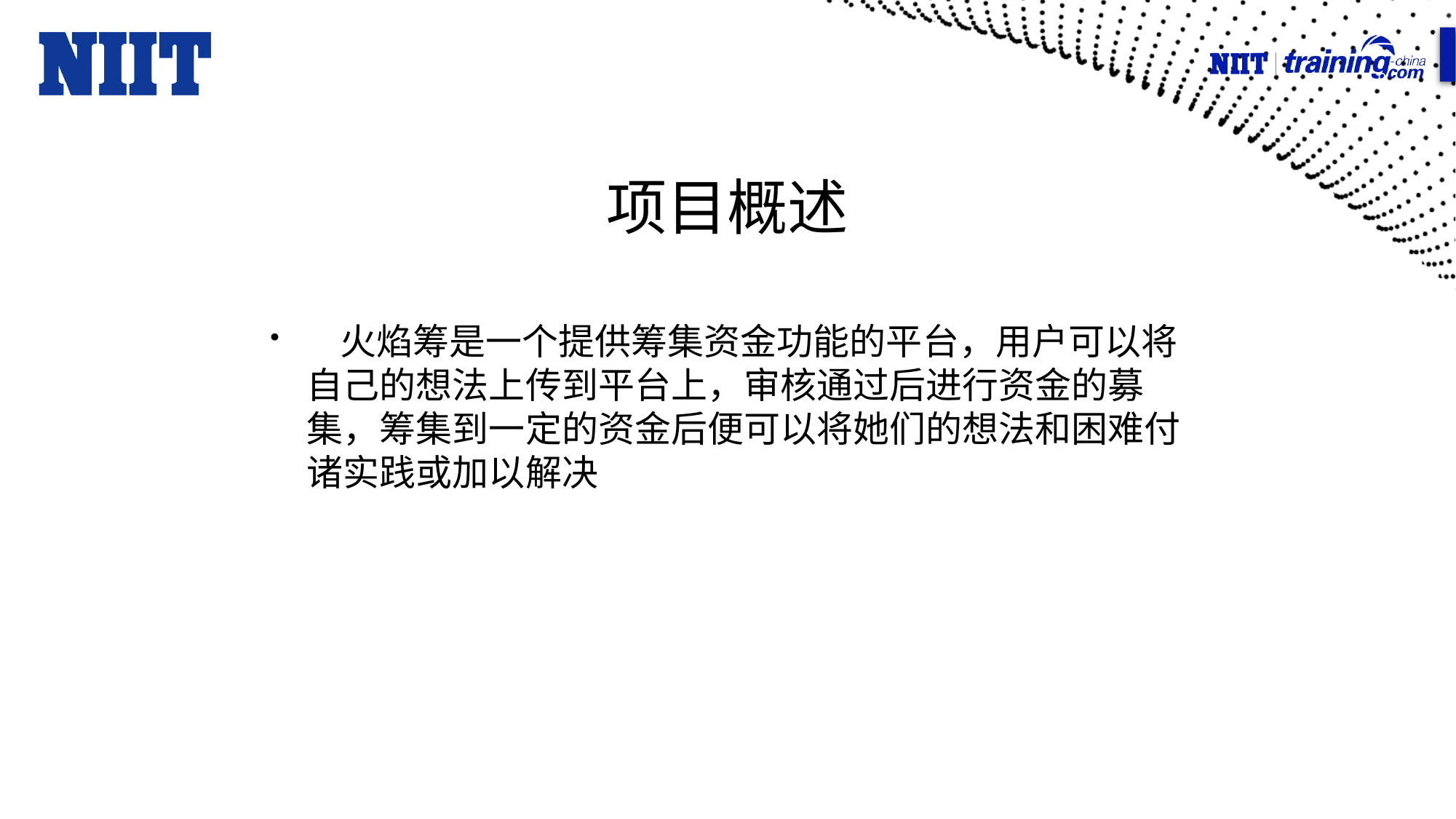

# 项目概述
   火焰筹是一个提供筹集资金功能的平台，用户可以将自己的想法上传到平台上，审核通过后进行资金的募集，筹集到一定的资金后便可以将她们的想法和困难付诸实践或加以解决